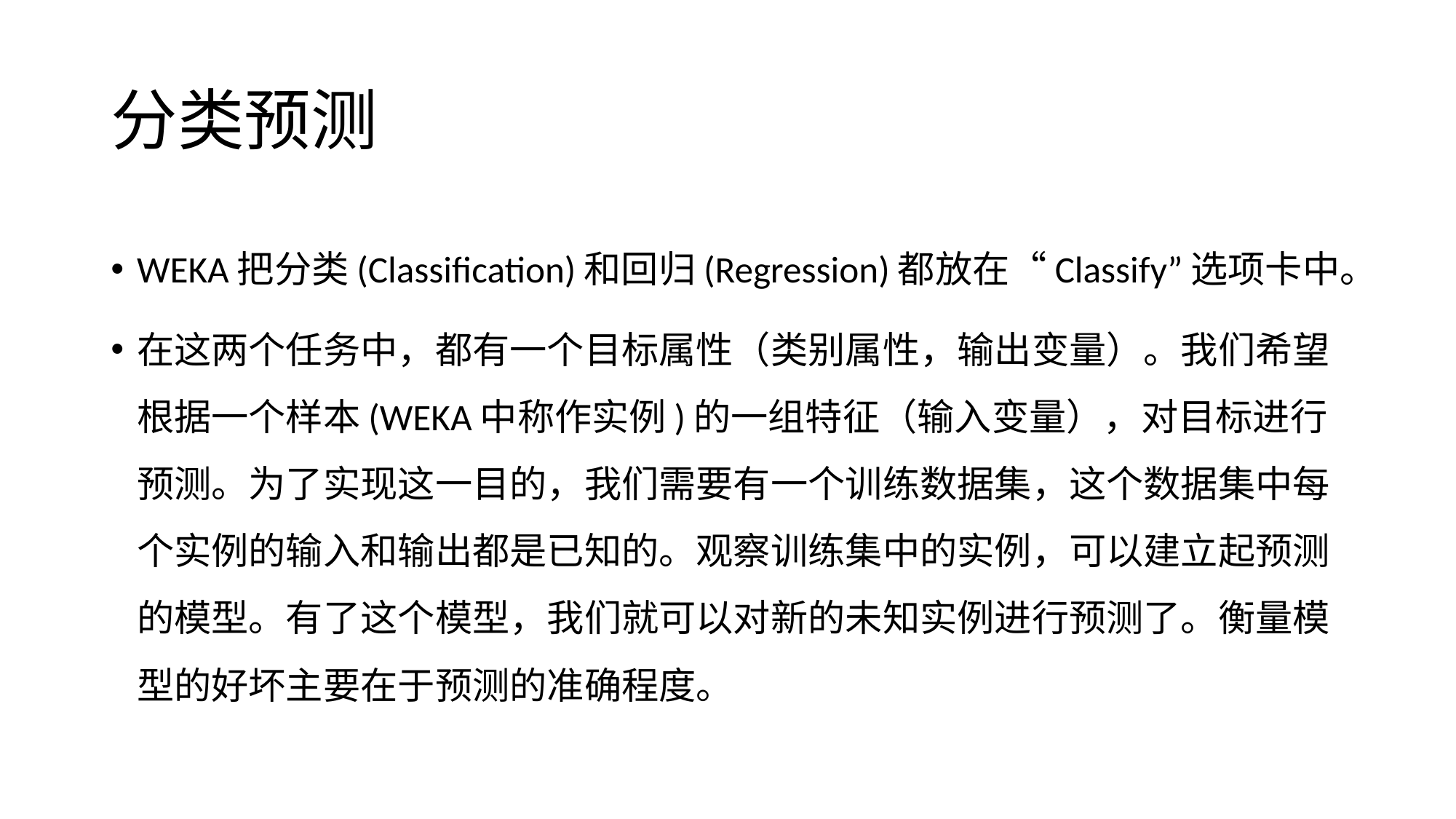

# 分类预测
WEKA把分类(Classification)和回归(Regression)都放在“Classify”选项卡中。
在这两个任务中，都有一个目标属性（类别属性，输出变量）。我们希望根据一个样本(WEKA中称作实例)的一组特征（输入变量），对目标进行预测。为了实现这一目的，我们需要有一个训练数据集，这个数据集中每个实例的输入和输出都是已知的。观察训练集中的实例，可以建立起预测的模型。有了这个模型，我们就可以对新的未知实例进行预测了。衡量模型的好坏主要在于预测的准确程度。